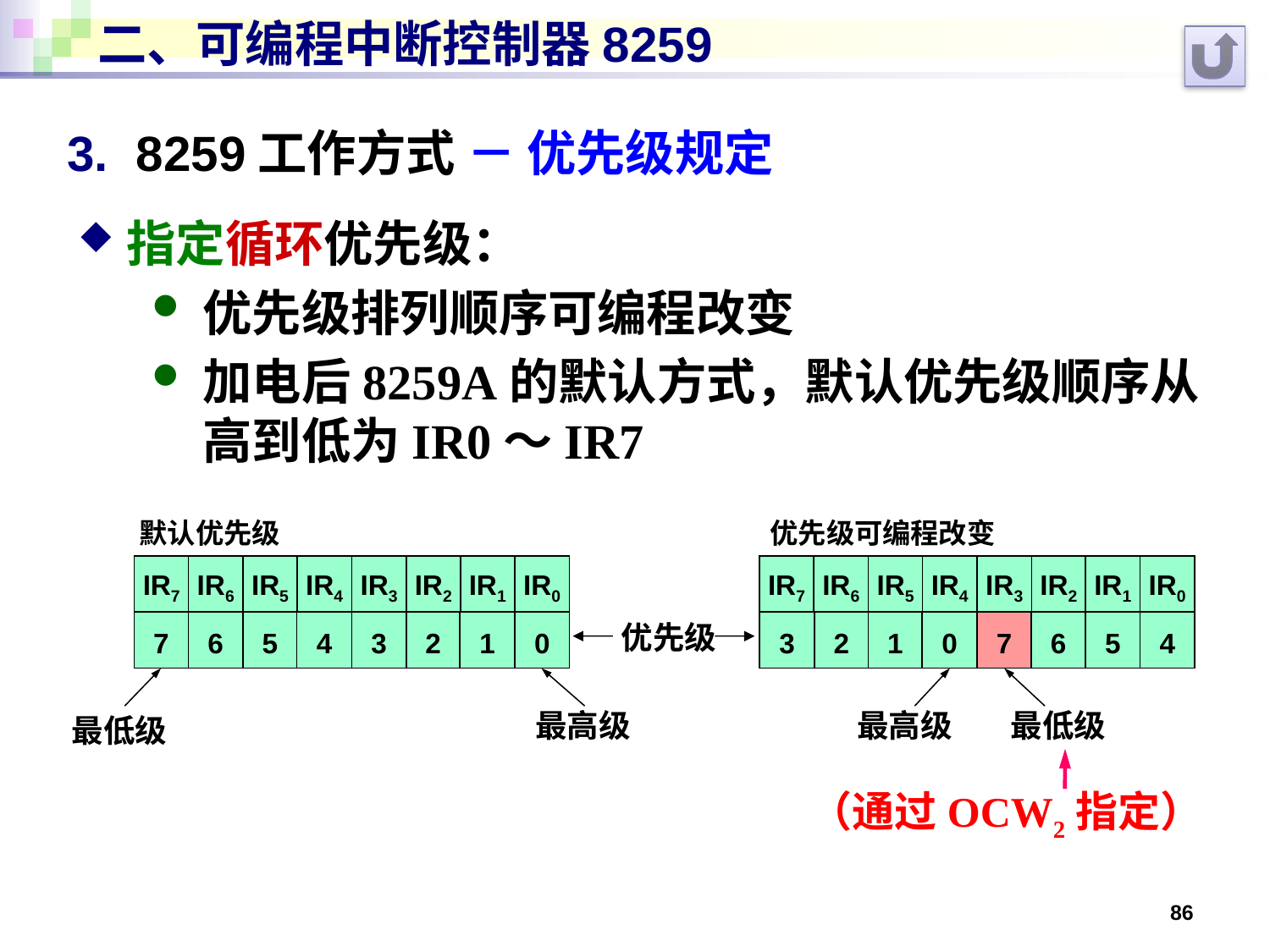

# 二、可编程中断控制器8259

3.  8259工作方式 － 优先级规定
指定循环优先级：
优先级排列顺序可编程改变
加电后8259A的默认方式，默认优先级顺序从高到低为IR0～IR7
默认优先级
优先级可编程改变
IR7
IR6
IR5
IR4
IR3
IR2
IR1
IR0
IR7
IR6
IR5
IR4
IR3
IR2
IR1
IR0
7
6
5
4
3
2
1
0
3
2
1
0
7
6
5
4
优先级

最高级
最高级
最低级
最低级
（通过OCW2指定）
86